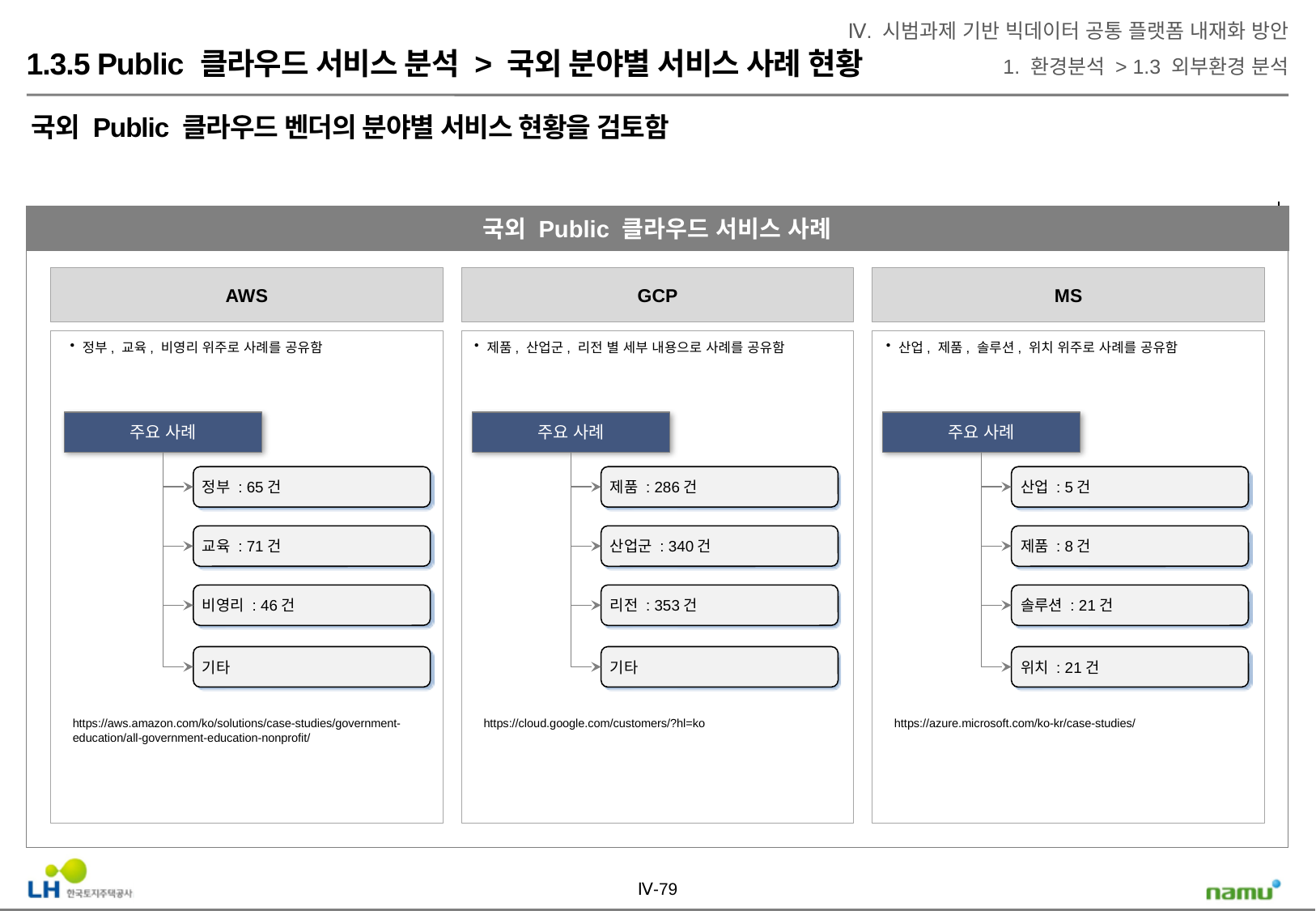

Ⅳ. 시범과제 기반 빅데이터 공통 플랫폼 내재화 방안
1. 환경분석 > 1.3 외부환경 분석
1.3.5 Public 클라우드 서비스 분석 > 국외 분야별 서비스 사례 현황
국외 Public 클라우드 벤더의 분야별 서비스 현황을 검토함
국외 Public 클라우드 서비스 사례

AWS
GCP
MS

정부, 교육, 비영리 위주로 사례를 공유함
제품, 산업군, 리전 별 세부 내용으로 사례를 공유함
산업, 제품, 솔루션, 위치 위주로 사례를 공유함
주요 사례
주요 사례
주요 사례
정부 : 65건
제품 : 286건
산업 : 5건
교육 : 71건
산업군 : 340건
제품 : 8건
비영리 : 46건
리전 : 353건
솔루션 : 21건
기타
기타
위치 : 21건
https://aws.amazon.com/ko/solutions/case-studies/government-education/all-government-education-nonprofit/
https://cloud.google.com/customers/?hl=ko
https://azure.microsoft.com/ko-kr/case-studies/